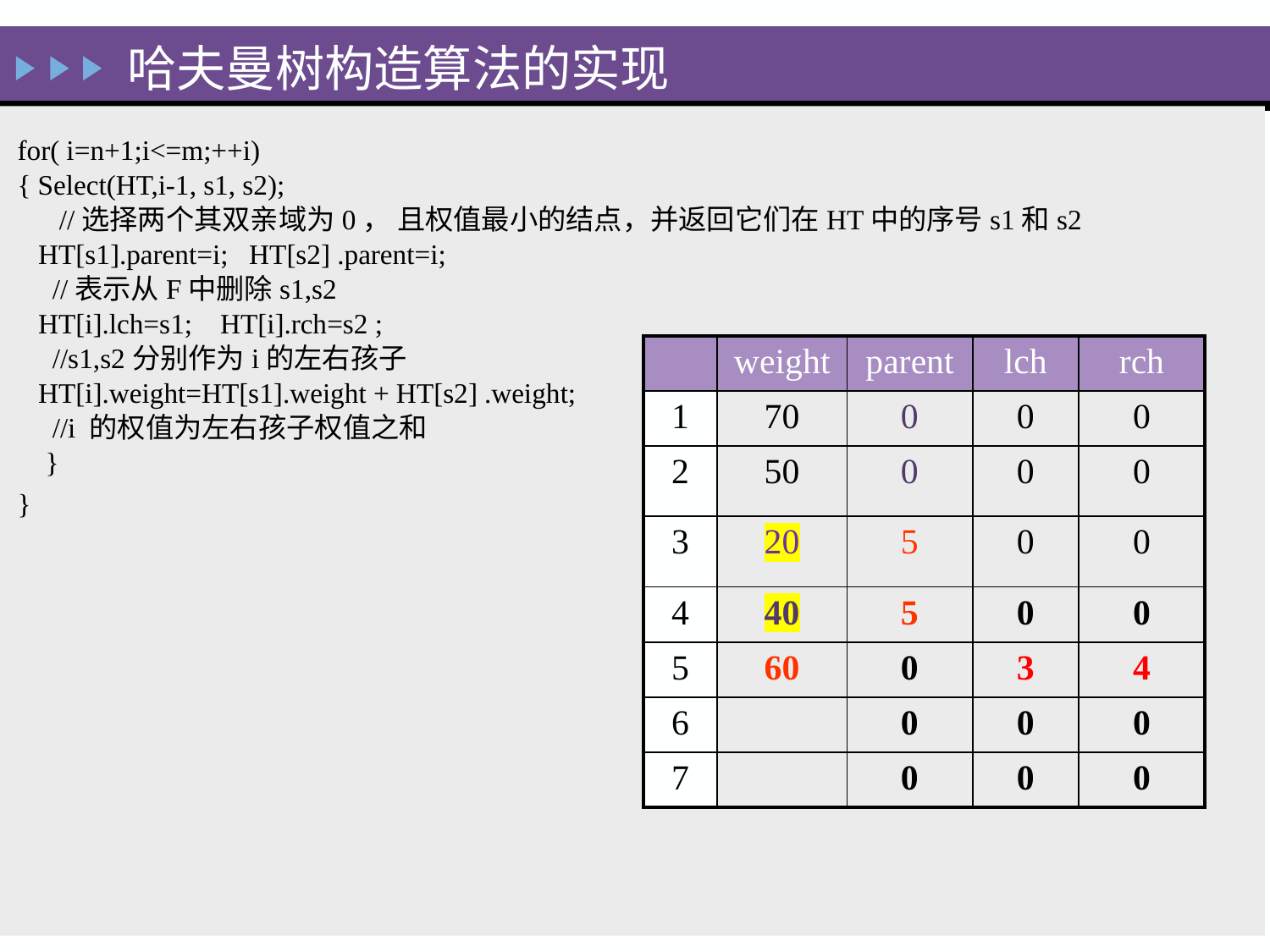

哈夫曼树构造算法的实现

for( i=n+1;i<=m;++i)
{ Select(HT,i-1, s1, s2);
      //选择两个其双亲域为0， 且权值最小的结点，并返回它们在HT中的序号s1和s2
   HT[s1].parent=i;   HT[s2] .parent=i;
     //表示从F中删除s1,s2
   HT[i].lch=s1;    HT[i].rch=s2 ;
     //s1,s2分别作为i的左右孩子
   HT[i].weight=HT[s1].weight + HT[s2] .weight;
     //i 的权值为左右孩子权值之和
    }
}

|  | weight | parent | lch | rch |
| --- | --- | --- | --- | --- |
| 1 | 70 | 0 | 0 | 0 |
| 2 | 50 | 0 | 0 | 0 |
| 3 | 20 | 5 | 0 | 0 |
| 4 | 40 | 5 | 0 | 0 |
| 5 | 60 | 0 | 3 | 4 |
| 6 |  | 0 | 0 | 0 |
| 7 |  | 0 | 0 | 0 |